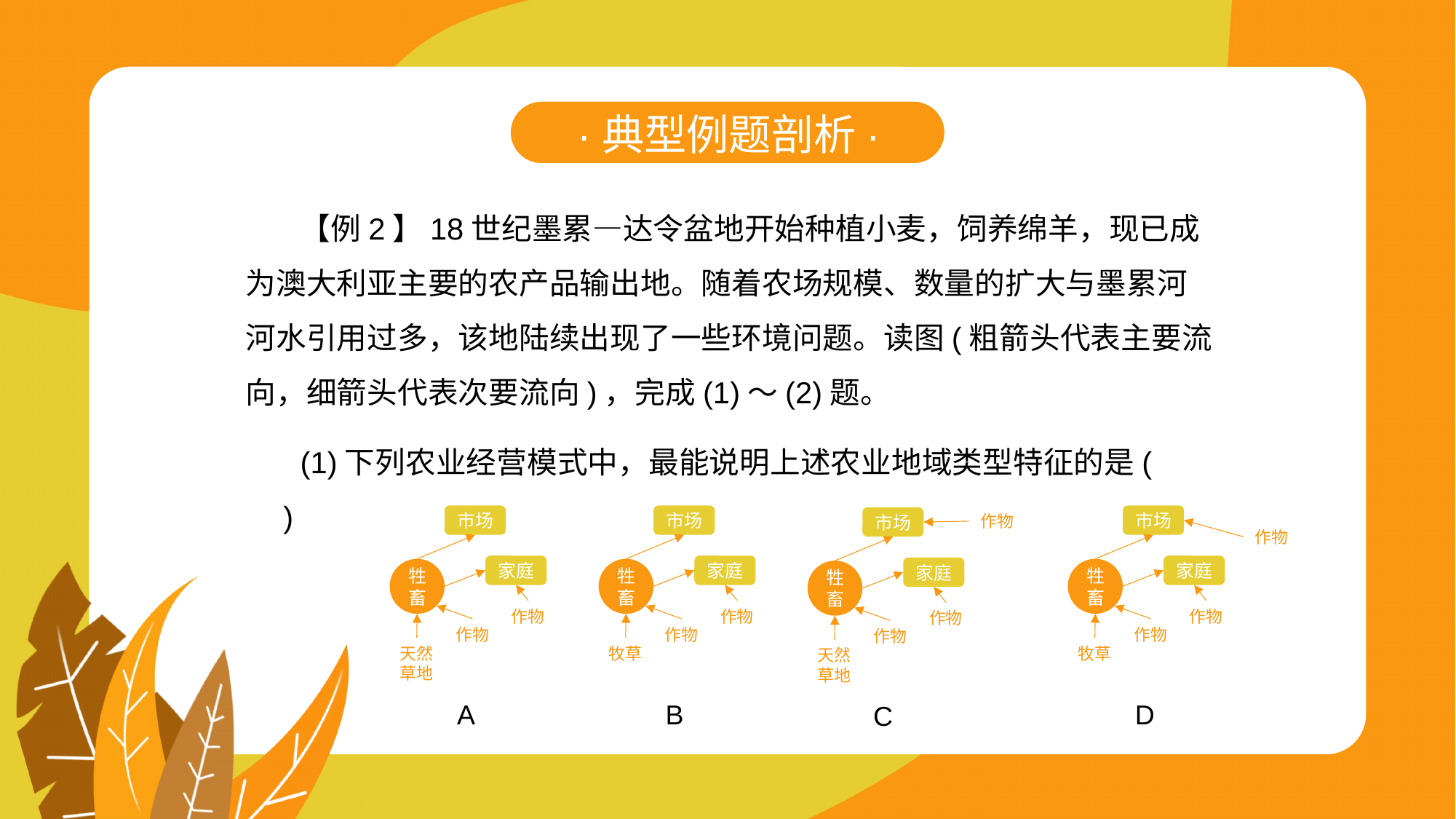

·典型例题剖析·
【例2】18世纪墨累—达令盆地开始种植小麦，饲养绵羊，现已成为澳大利亚主要的农产品输出地。随着农场规模、数量的扩大与墨累河河水引用过多，该地陆续出现了一些环境问题。读图(粗箭头代表主要流向，细箭头代表次要流向)，完成(1)～(2)题。
(1)下列农业经营模式中，最能说明上述农业地域类型特征的是(　　)
市场
家庭
牲畜
作物
作物
天然
草地
A
市场
家庭
牲畜
作物
作物
牧草
B
作物
市场
家庭
牲畜
作物
作物
天然
草地
C
市场
家庭
牲畜
作物
作物
牧草
D
作物